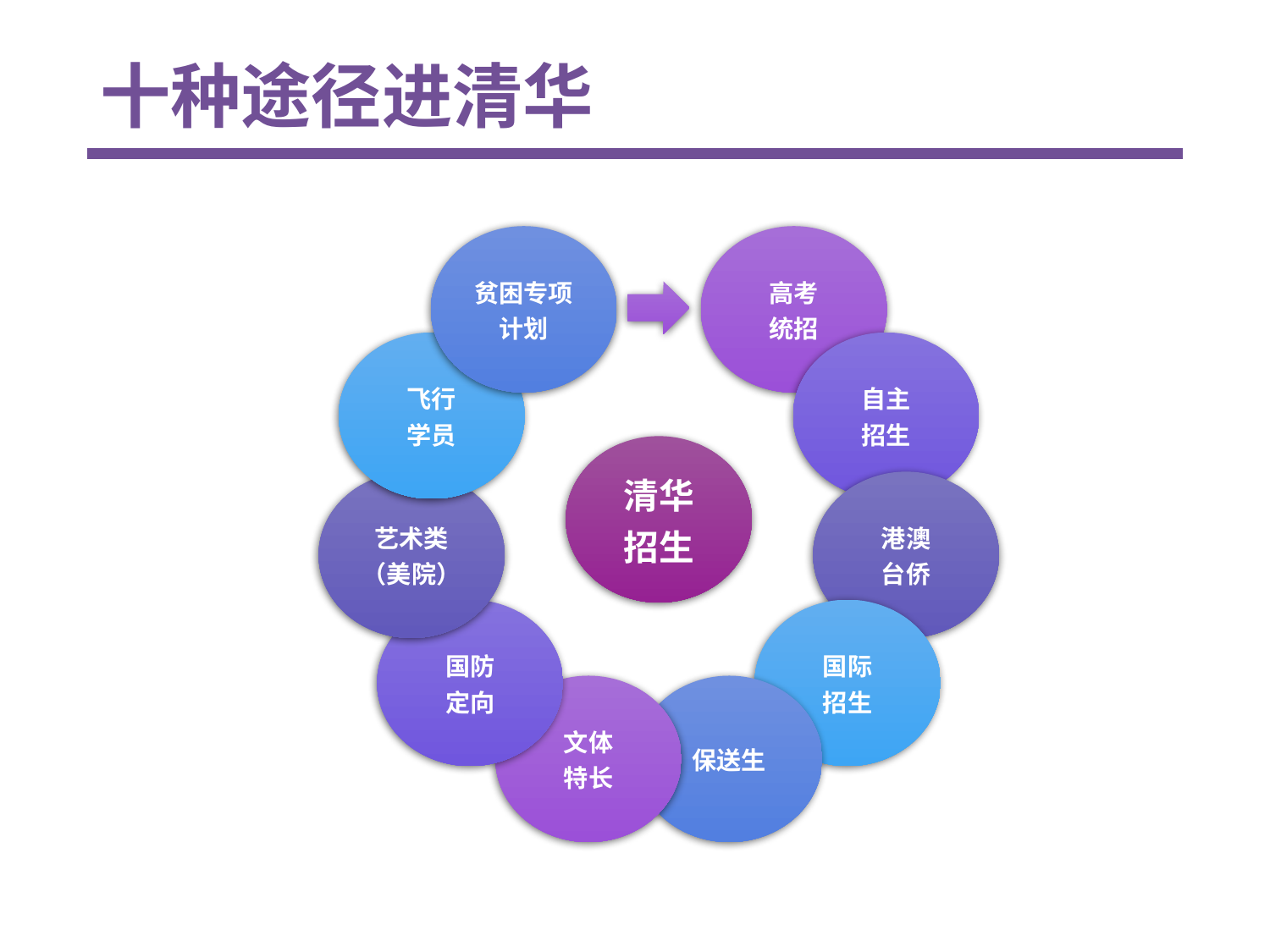

# 十种途径进清华
清华
招生
高考
统招
自主
招生
国际
招生
国防
定向
艺术类（美院）
飞行
学员
贫困专项计划
港澳
台侨
文体
特长
保送生